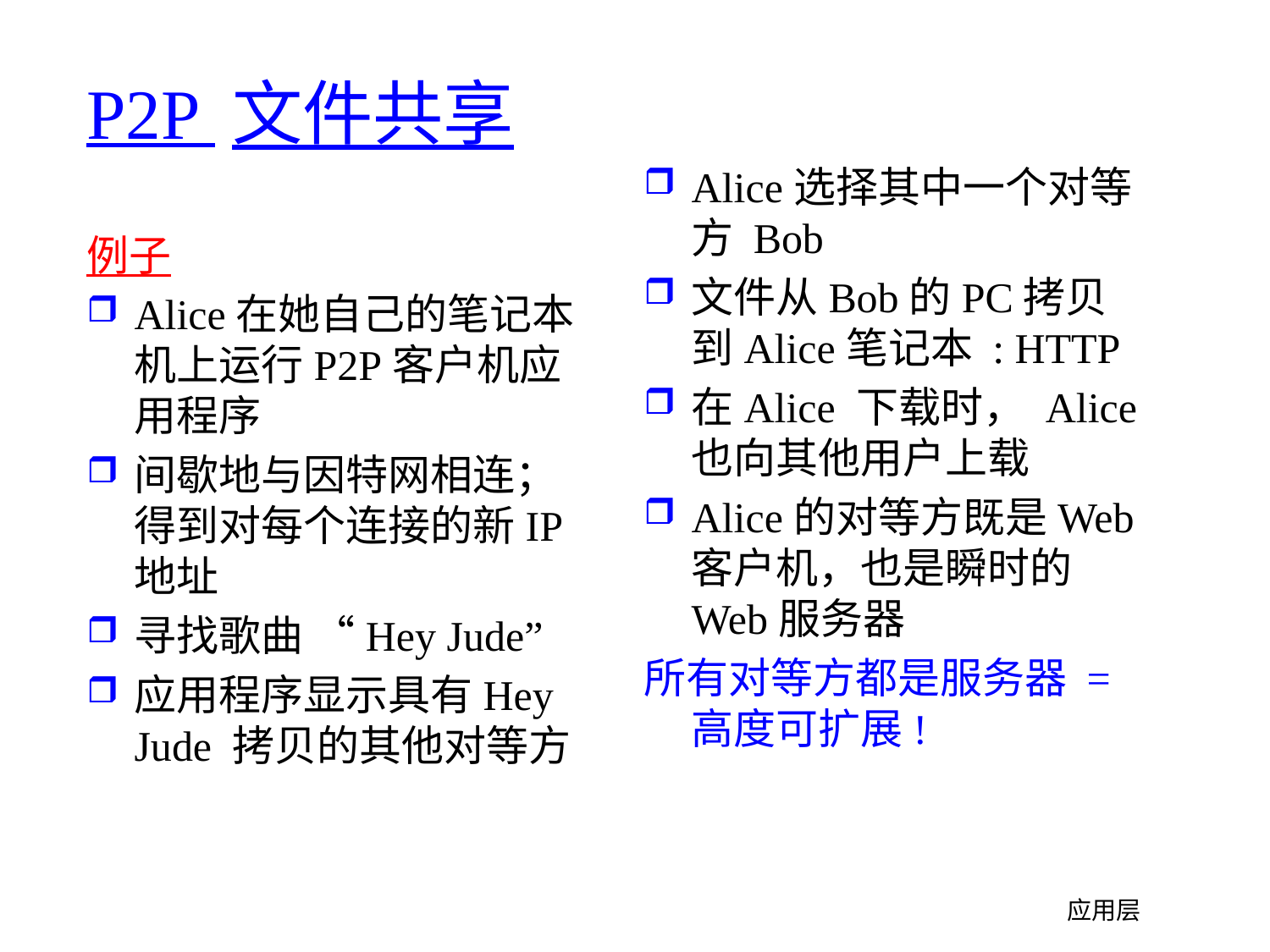

# P2P 文件共享
Alice选择其中一个对等方 Bob
文件从Bob的PC拷贝到Alice笔记本 : HTTP
在Alice 下载时， Alice也向其他用户上载
Alice的对等方既是Web客户机，也是瞬时的Web服务器
所有对等方都是服务器 = 高度可扩展!
例子
Alice在她自己的笔记本机上运行P2P客户机应用程序
间歇地与因特网相连；得到对每个连接的新IP地址
寻找歌曲 “Hey Jude”
应用程序显示具有Hey Jude 拷贝的其他对等方
应用层
90